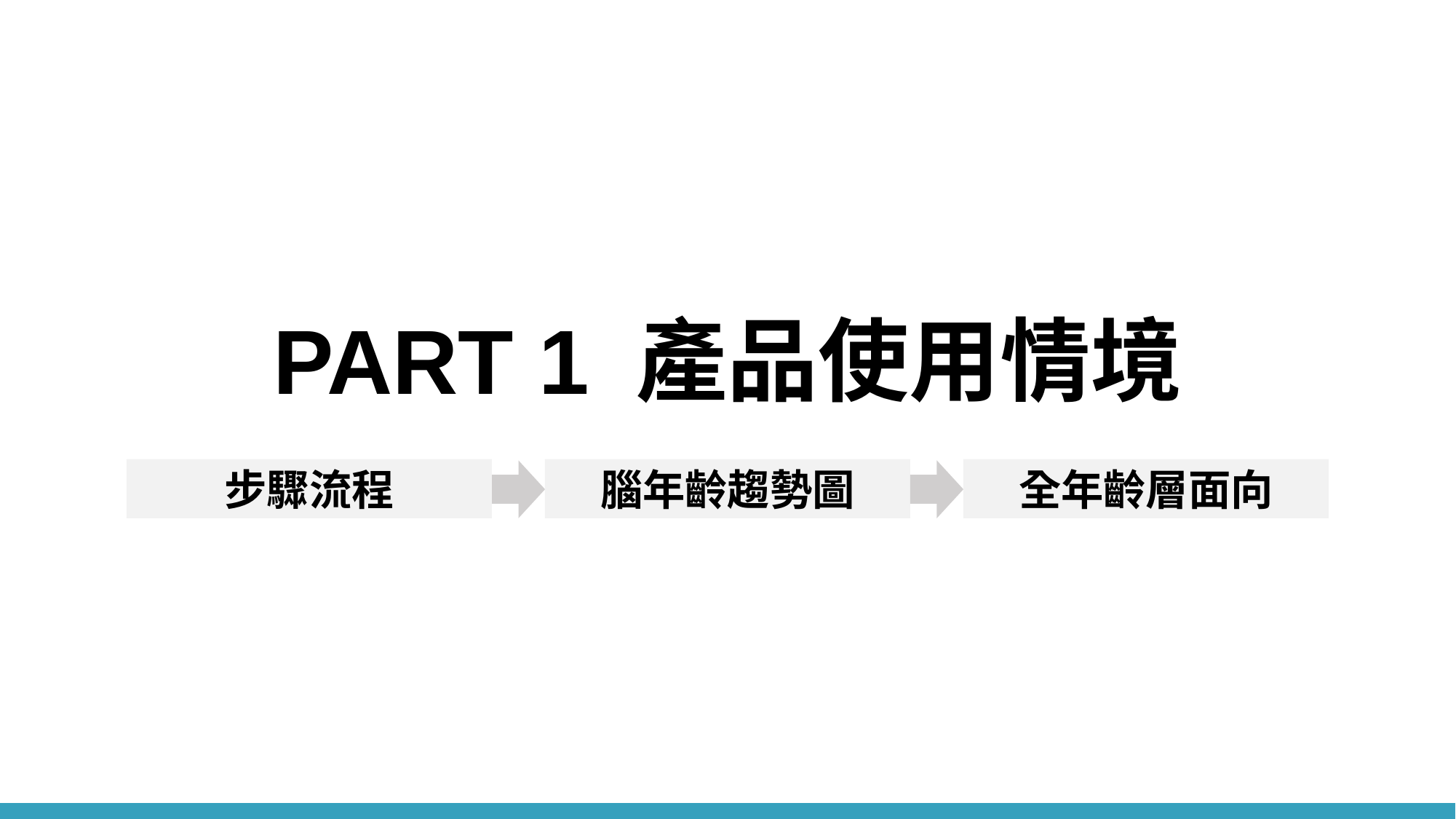

# PART 1 產品使用情境
步驟流程
腦年齡趨勢圖
全年齡層面向